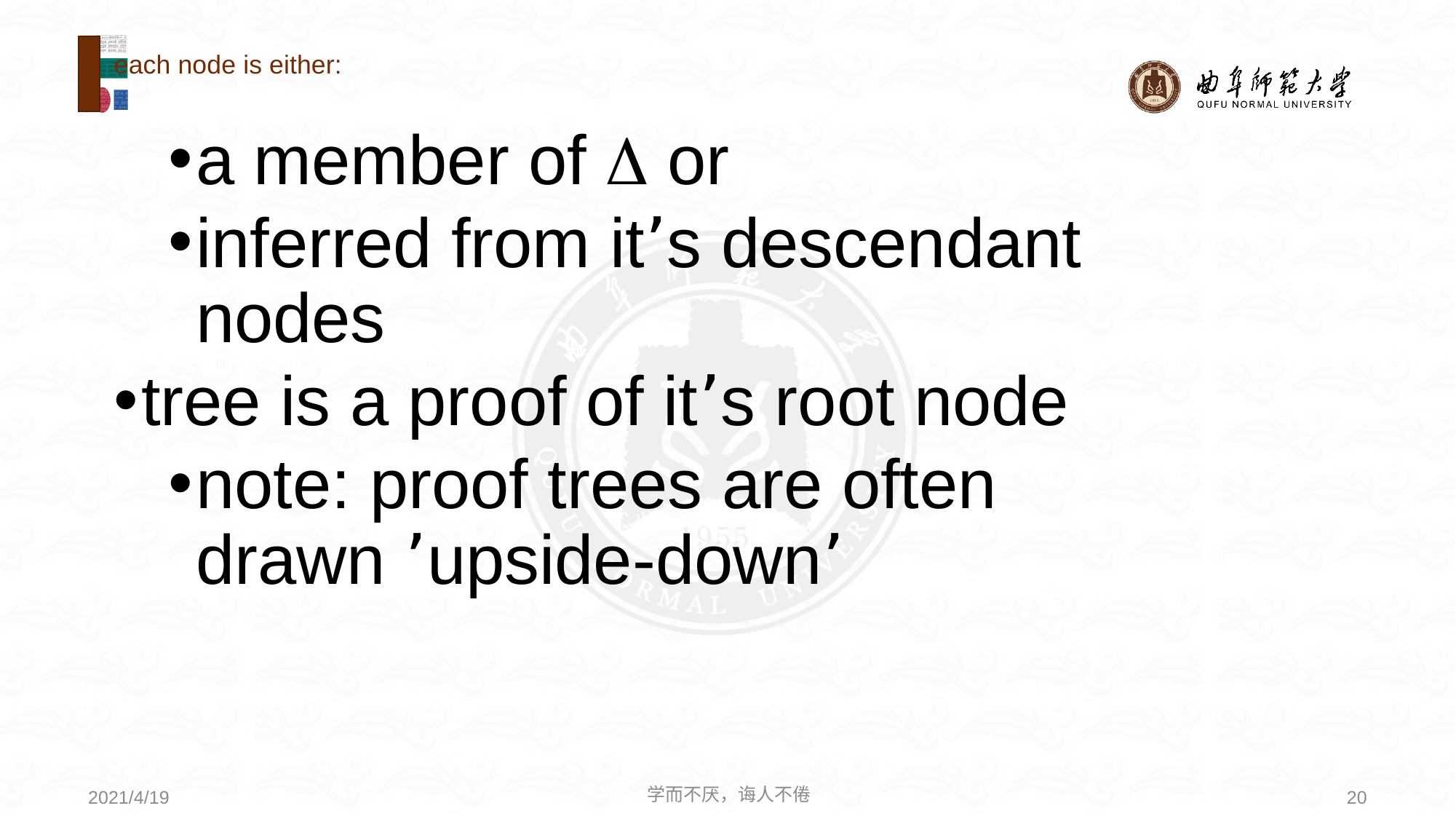

# each node is either:
a member of Δ or
inferred from it’s descendant nodes
tree is a proof of it’s root node
note: proof trees are often drawn ’upside-down’
学而不厌，诲人不倦
20
2021/4/19